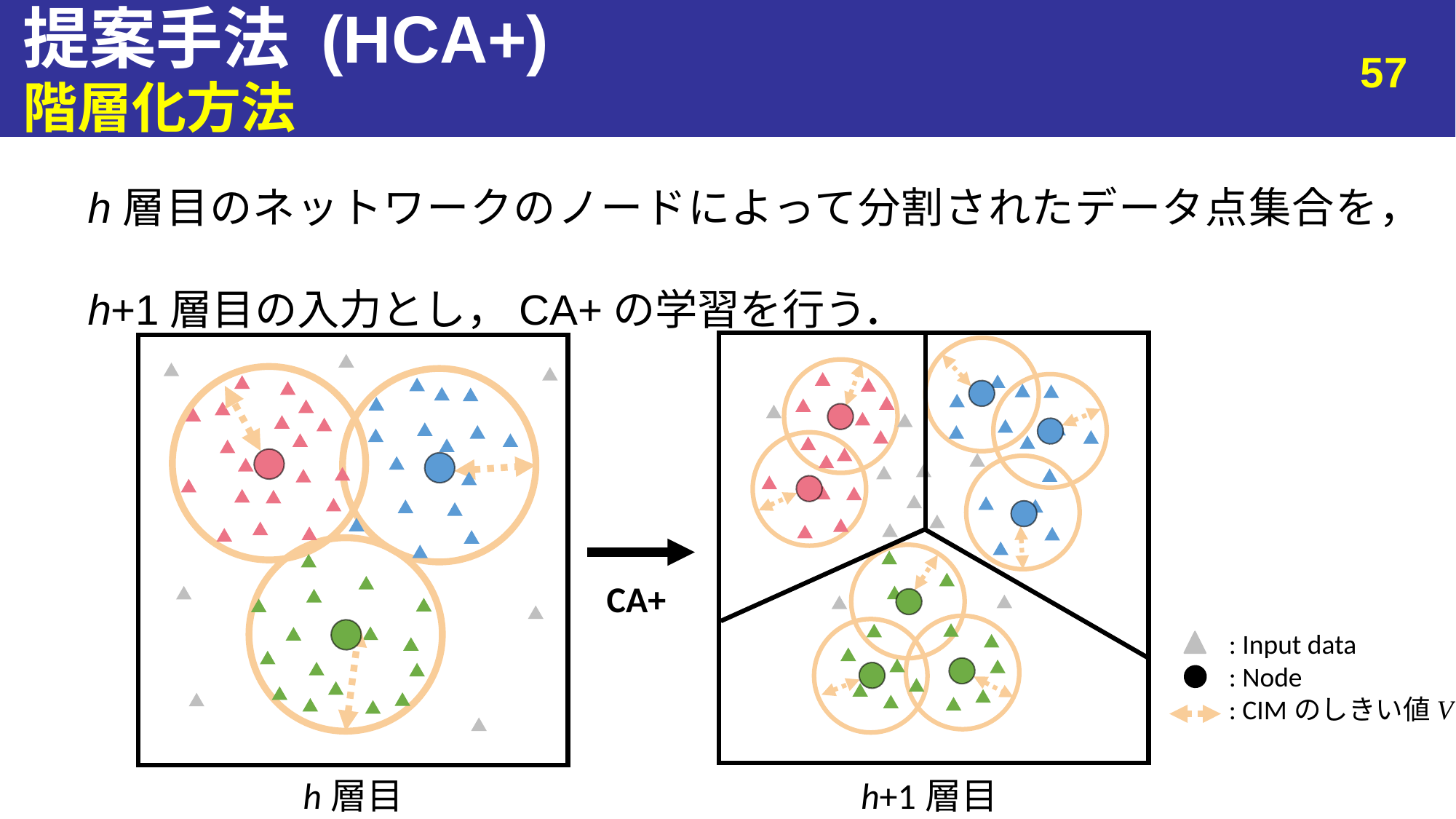

# 提案手法 (HCA+)
57
階層化方法
h層目のネットワークのノードによって分割されたデータ点集合を，
h+1層目の入力とし，CA+の学習を行う．

CA+
      : Input data
      : Node
      : CIMのしきい値V

h層目
h+1層目